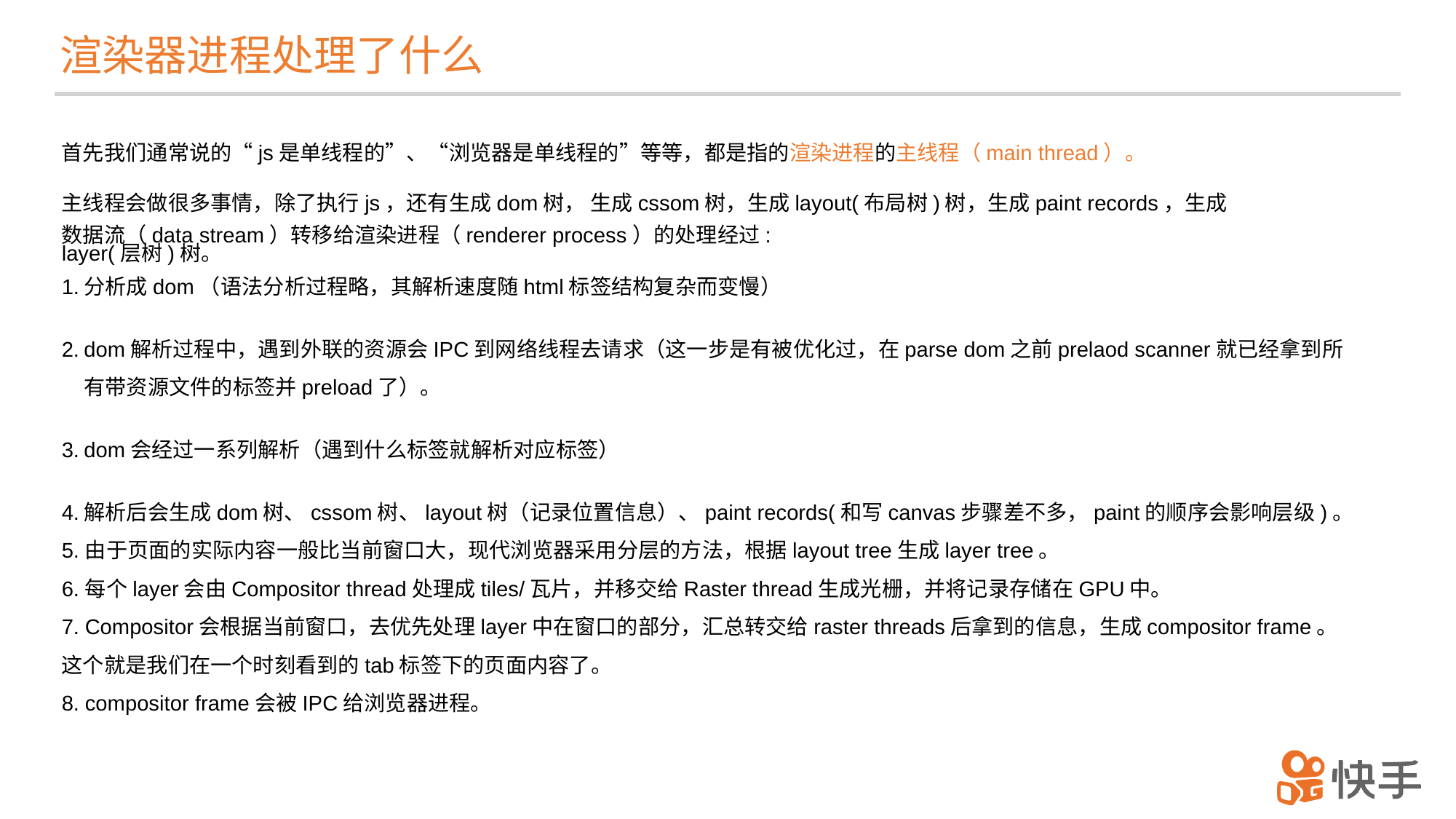

渲染器进程处理了什么
首先我们通常说的“js是单线程的”、“浏览器是单线程的”等等，都是指的渲染进程的主线程（main thread）。
主线程会做很多事情，除了执行js，还有生成dom树， 生成cssom树，生成layout(布局树)树，生成paint records，生成layer(层树)树。
数据流（data stream）转移给渲染进程（renderer process）的处理经过:
分析成dom（语法分析过程略，其解析速度随html标签结构复杂而变慢）
dom解析过程中，遇到外联的资源会IPC到网络线程去请求（这一步是有被优化过，在parse dom之前prelaod scanner就已经拿到所有带资源文件的标签并preload了）。
dom会经过一系列解析（遇到什么标签就解析对应标签）
解析后会生成dom树、cssom树、layout树（记录位置信息）、paint records(和写canvas步骤差不多，paint的顺序会影响层级)。
由于页面的实际内容一般比当前窗口大，现代浏览器采用分层的方法，根据layout tree生成layer tree。
每个layer会由Compositor thread处理成tiles/瓦片，并移交给Raster thread生成光栅，并将记录存储在GPU中。
Compositor会根据当前窗口，去优先处理layer中在窗口的部分，汇总转交给raster threads后拿到的信息，生成compositor frame。
这个就是我们在一个时刻看到的tab标签下的页面内容了。
compositor frame会被IPC给浏览器进程。